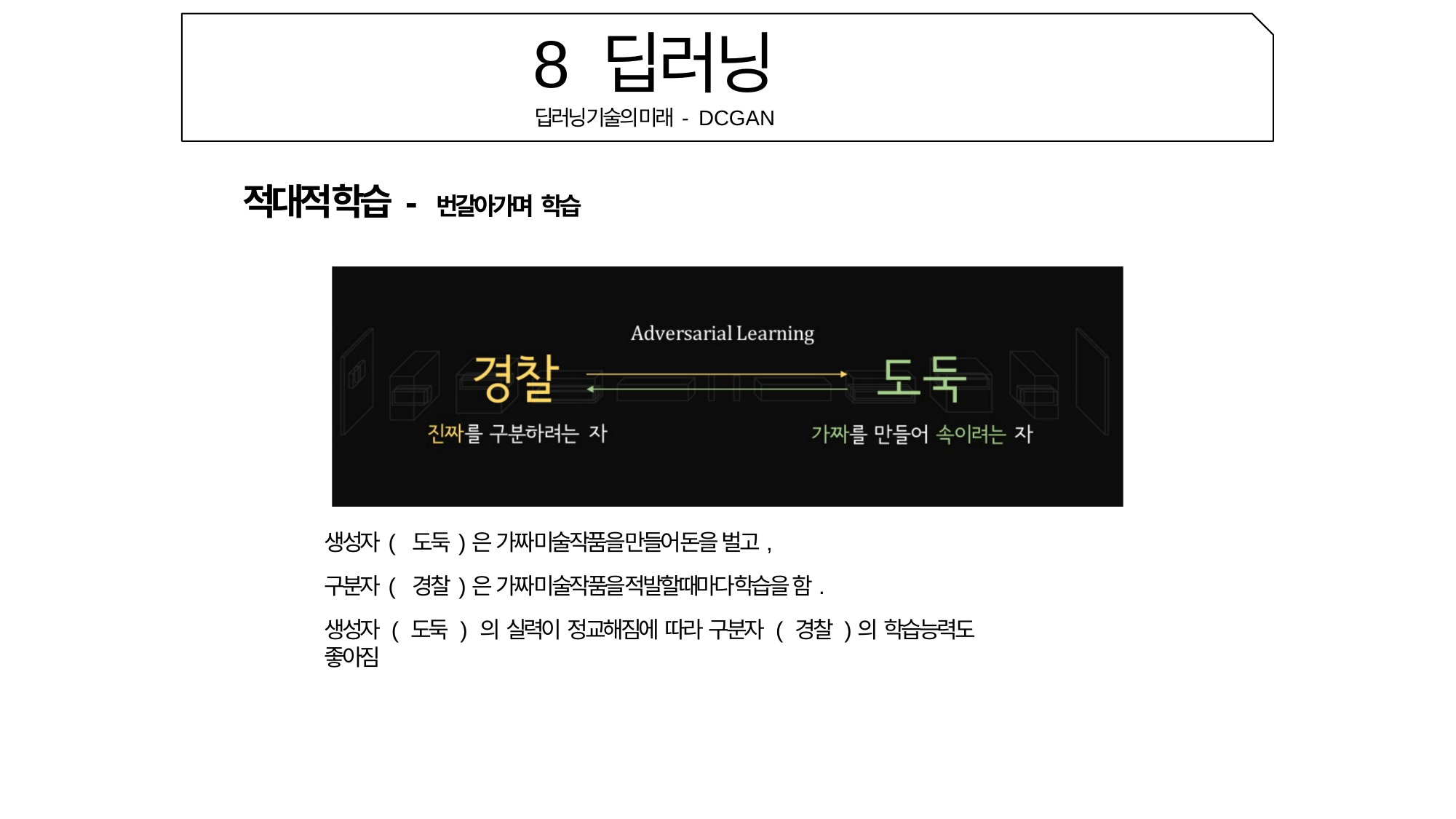

# 8 딥러닝
딥러닝 기술의 미래 - DCGAN
적대적 학습 - 번갈아가며 학습

생성자 ( 도둑 )은 가짜 미술작품을 만들어 돈을 벌고,
구분자 ( 경찰 )은 가짜 미술작품을 적발할때마다 학습을 함.
생성자 ( 도둑 ) 의 실력이 정교해짐에 따라 구분자 ( 경찰 )의 학습능력도 좋아짐